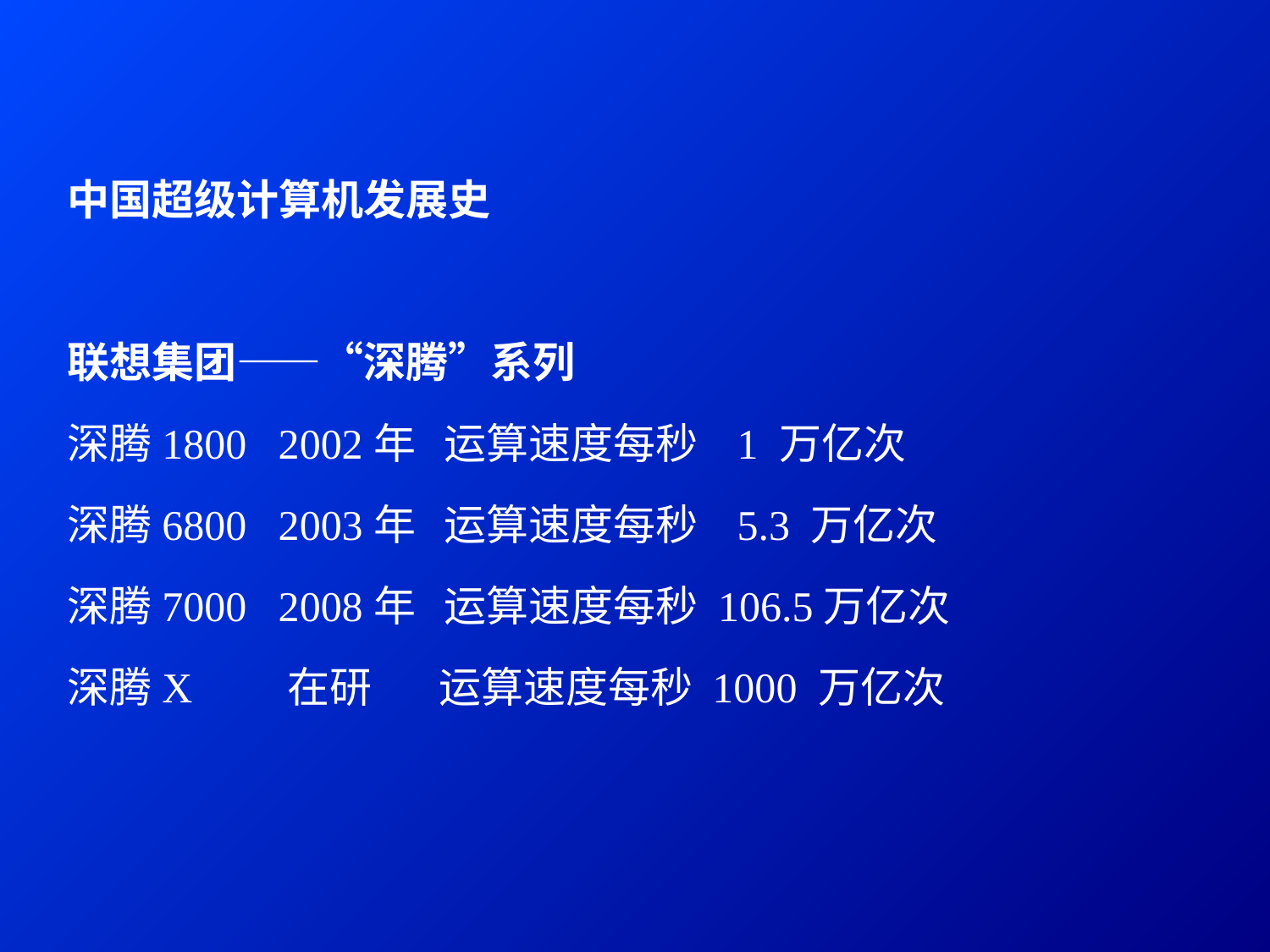

中国超级计算机发展史

联想集团——“深腾”系列
深腾1800   2002年   运算速度每秒   1 万亿次
深腾6800   2003年   运算速度每秒   5.3 万亿次
深腾7000   2008年   运算速度每秒 106.5万亿次
深腾X        在研       运算速度每秒 1000 万亿次